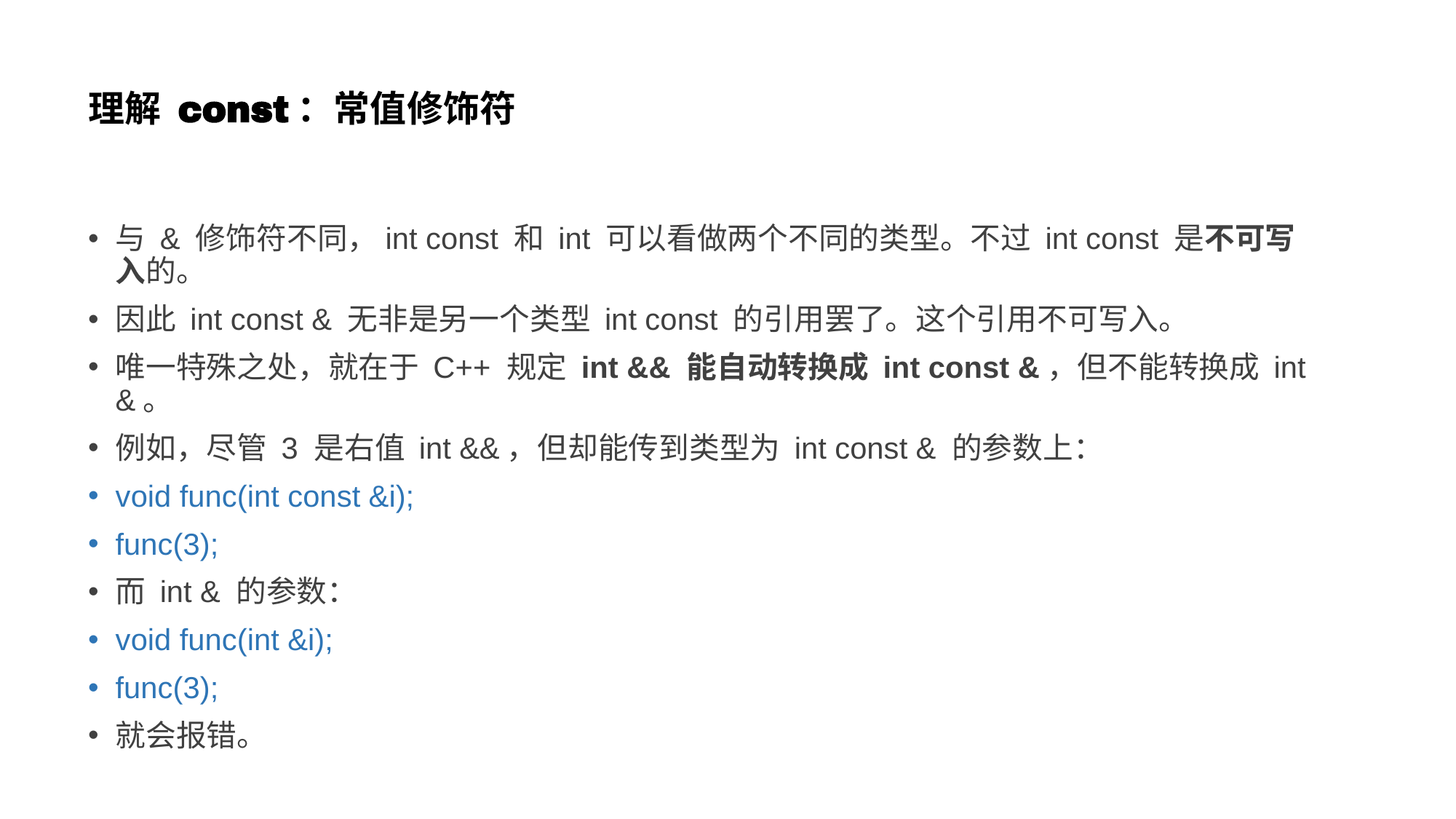

# 理解 const：常值修饰符
与 & 修饰符不同，int const 和 int 可以看做两个不同的类型。不过 int const 是不可写入的。
因此 int const & 无非是另一个类型 int const 的引用罢了。这个引用不可写入。
唯一特殊之处，就在于 C++ 规定 int && 能自动转换成 int const &，但不能转换成 int &。
例如，尽管 3 是右值 int &&，但却能传到类型为 int const & 的参数上：
void func(int const &i);
func(3);
而 int & 的参数：
void func(int &i);
func(3);
就会报错。